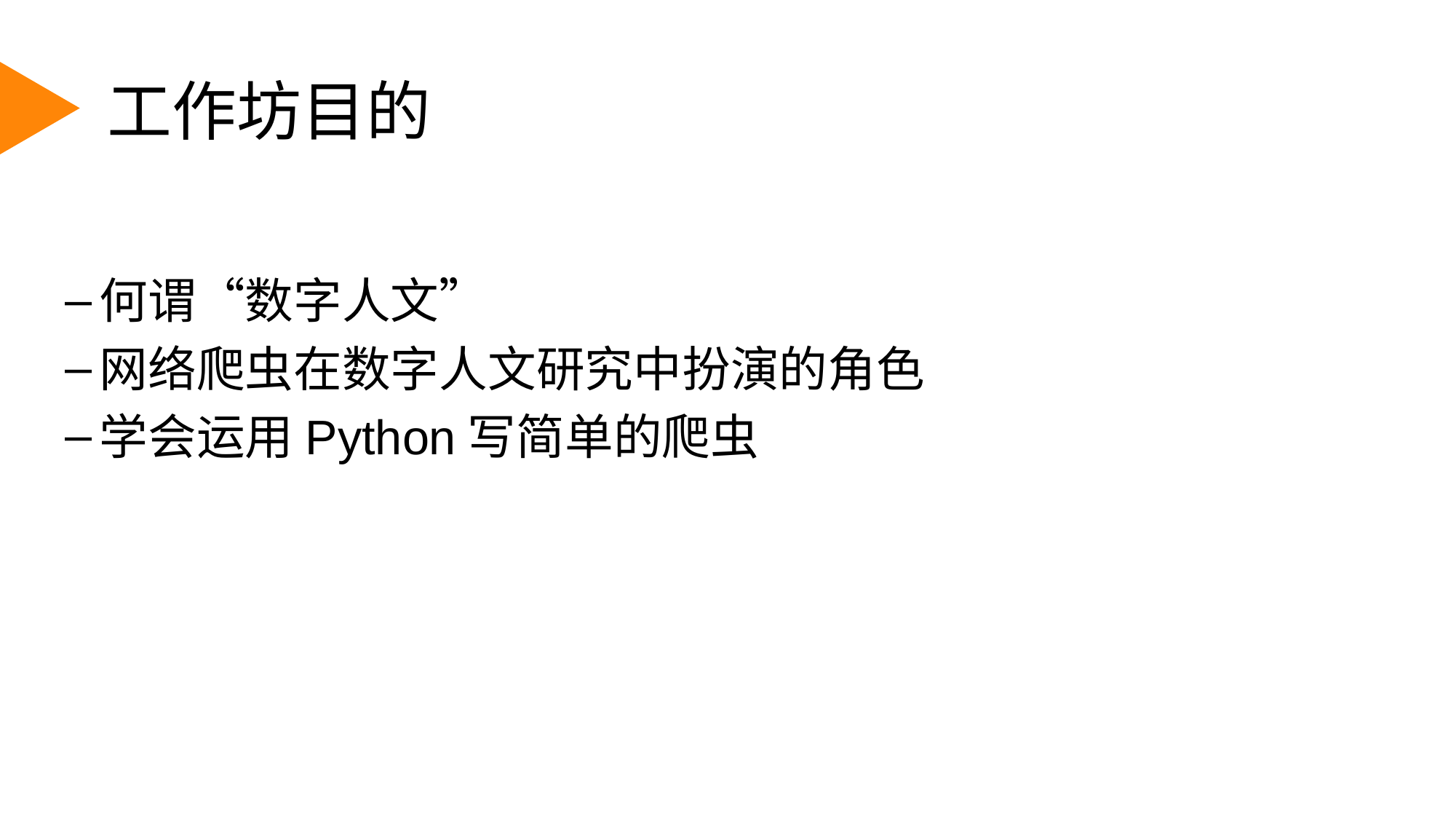

工作坊目的

何谓“数字人文”
网络爬虫在数字人文研究中扮演的角色
学会运用Python写简单的爬虫